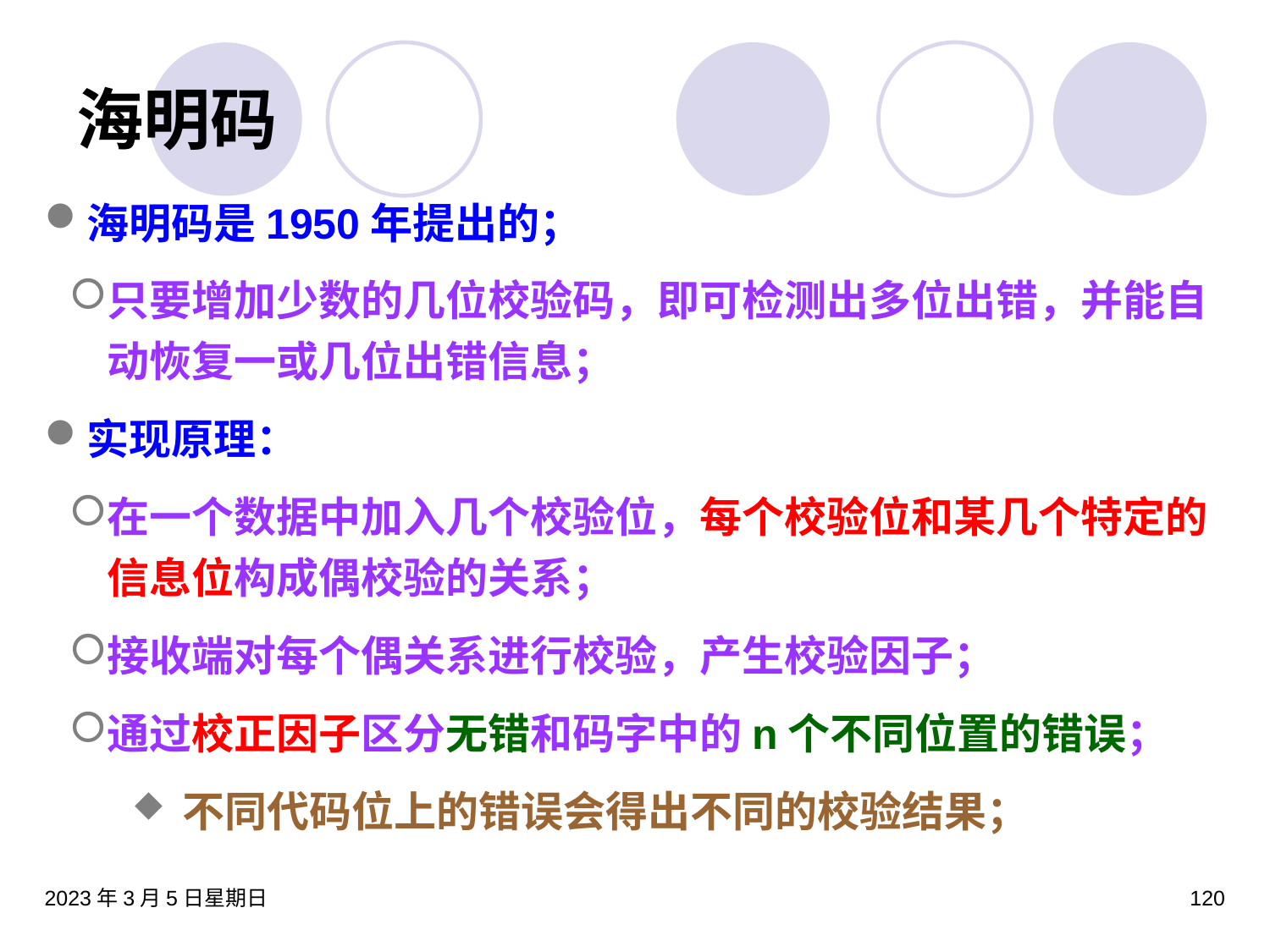

# 海明码
海明码是1950年提出的；
只要增加少数的几位校验码，即可检测出多位出错，并能自动恢复一或几位出错信息；
实现原理：
在一个数据中加入几个校验位，每个校验位和某几个特定的信息位构成偶校验的关系；
接收端对每个偶关系进行校验，产生校验因子；
通过校正因子区分无错和码字中的n个不同位置的错误；
不同代码位上的错误会得出不同的校验结果；
2023年3月5日星期日
120